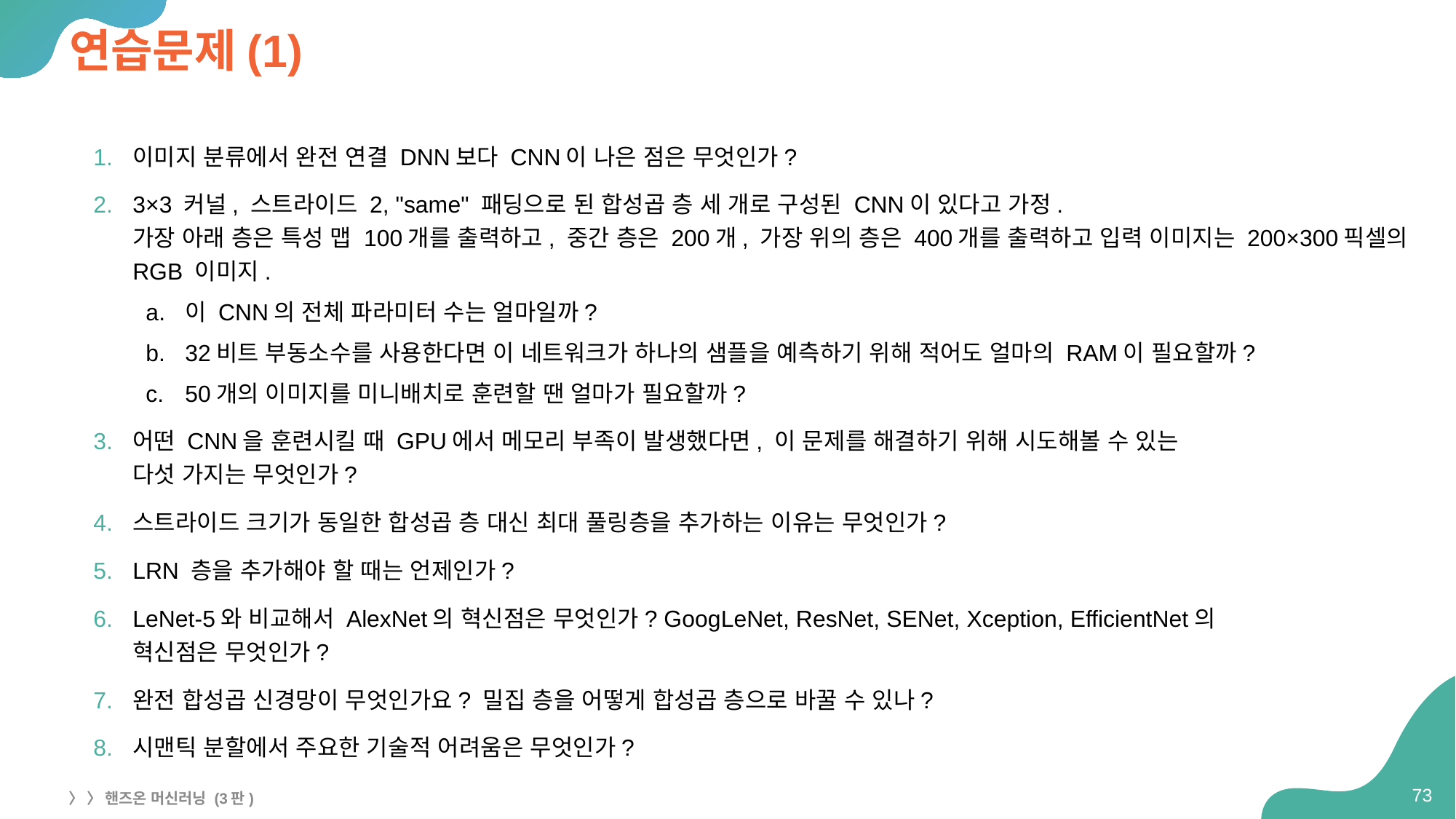

# 연습문제(1)
이미지 분류에서 완전 연결 DNN보다 CNN이 나은 점은 무엇인가?
3×3 커널, 스트라이드 2, "same" 패딩으로 된 합성곱 층 세 개로 구성된 CNN이 있다고 가정.
가장 아래 층은 특성 맵 100개를 출력하고, 중간 층은 200개, 가장 위의 층은 400개를 출력하고 입력 이미지는 200×300픽셀의 RGB 이미지.
이 CNN의 전체 파라미터 수는 얼마일까?
32비트 부동소수를 사용한다면 이 네트워크가 하나의 샘플을 예측하기 위해 적어도 얼마의 RAM이 필요할까?
50개의 이미지를 미니배치로 훈련할 땐 얼마가 필요할까?
어떤 CNN을 훈련시킬 때 GPU에서 메모리 부족이 발생했다면, 이 문제를 해결하기 위해 시도해볼 수 있는
다섯 가지는 무엇인가?
스트라이드 크기가 동일한 합성곱 층 대신 최대 풀링층을 추가하는 이유는 무엇인가?
LRN 층을 추가해야 할 때는 언제인가?
LeNet-5와 비교해서 AlexNet의 혁신점은 무엇인가? GoogLeNet, ResNet, SENet, Xception, EfficientNet의
혁신점은 무엇인가?
완전 합성곱 신경망이 무엇인가요? 밀집 층을 어떻게 합성곱 층으로 바꿀 수 있나?
시맨틱 분할에서 주요한 기술적 어려움은 무엇인가?

73
〉 〉 핸즈온 머신러닝 (3판)